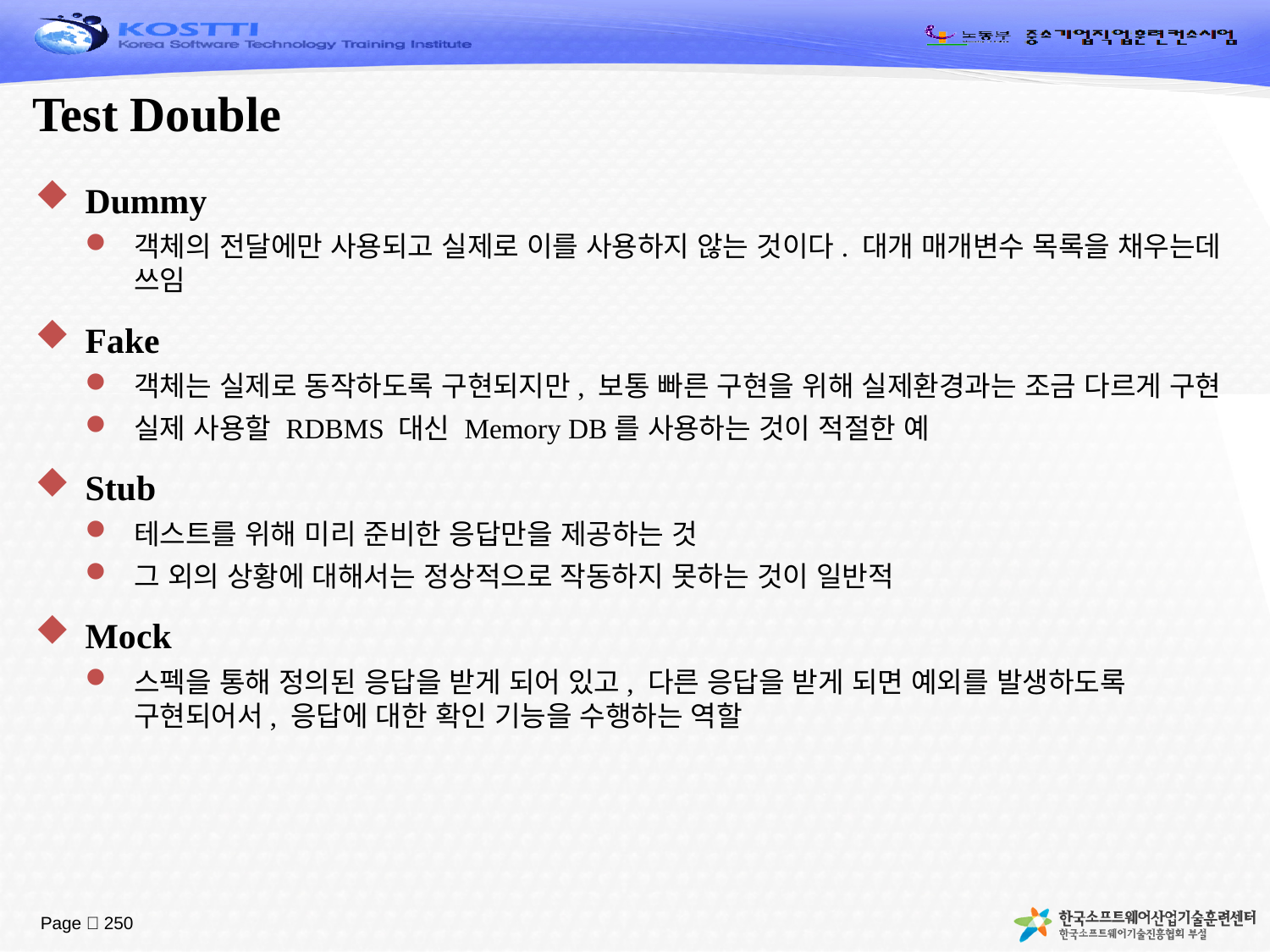

# Test Double
Dummy
객체의 전달에만 사용되고 실제로 이를 사용하지 않는 것이다. 대개 매개변수 목록을 채우는데 쓰임
Fake
객체는 실제로 동작하도록 구현되지만, 보통 빠른 구현을 위해 실제환경과는 조금 다르게 구현
실제 사용할 RDBMS 대신 Memory DB를 사용하는 것이 적절한 예
Stub
테스트를 위해 미리 준비한 응답만을 제공하는 것
그 외의 상황에 대해서는 정상적으로 작동하지 못하는 것이 일반적
Mock
스펙을 통해 정의된 응답을 받게 되어 있고, 다른 응답을 받게 되면 예외를 발생하도록 구현되어서, 응답에 대한 확인 기능을 수행하는 역할